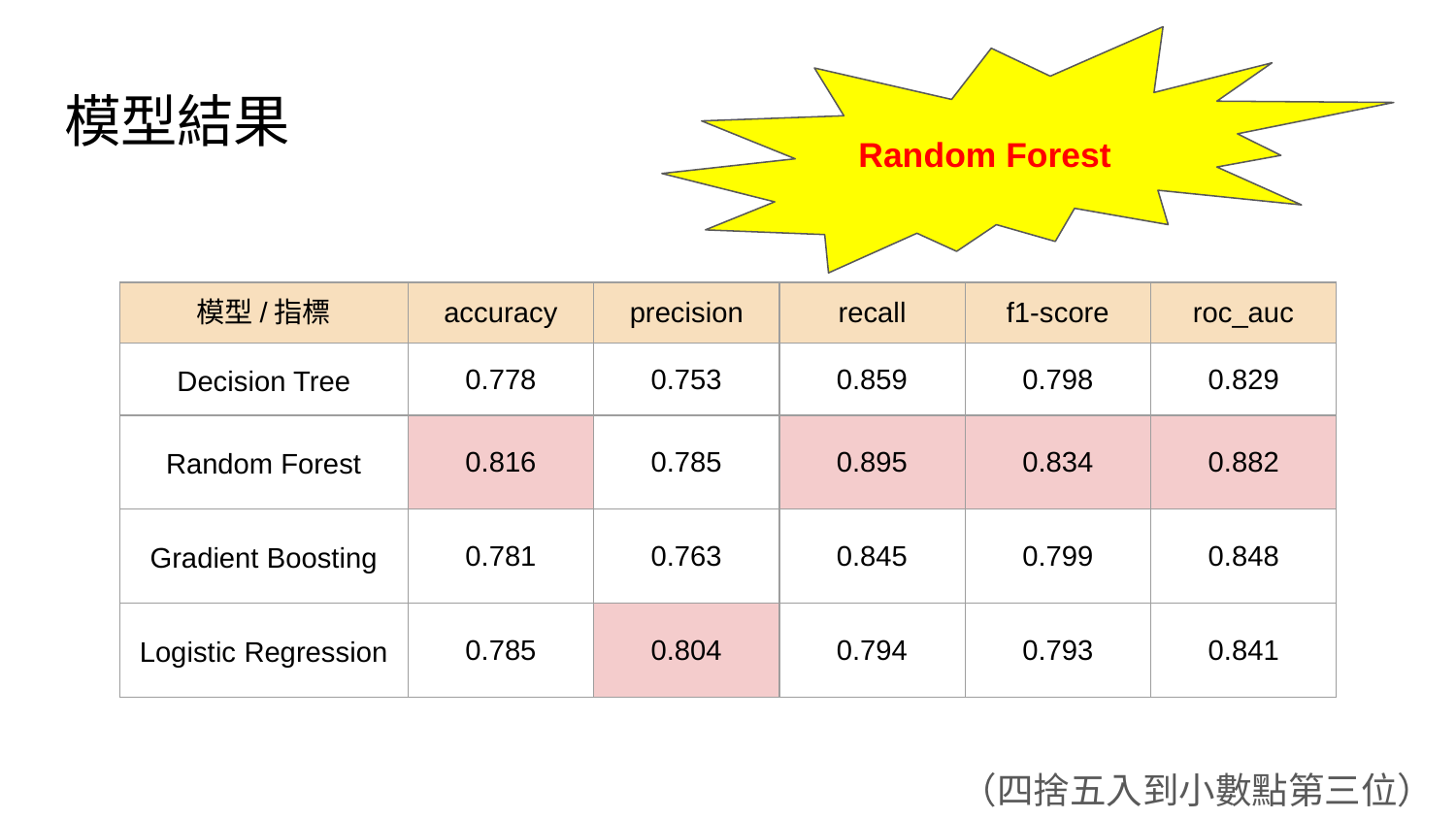

Random Forest
# 模型結果
| 模型/指標 | accuracy | precision | recall | f1-score | roc\_auc |
| --- | --- | --- | --- | --- | --- |
| Decision Tree | 0.778 | 0.753 | 0.859 | 0.798 | 0.829 |
| Random Forest | 0.816 | 0.785 | 0.895 | 0.834 | 0.882 |
| Gradient Boosting | 0.781 | 0.763 | 0.845 | 0.799 | 0.848 |
| Logistic Regression | 0.785 | 0.804 | 0.794 | 0.793 | 0.841 |
（四捨五入到小數點第三位）